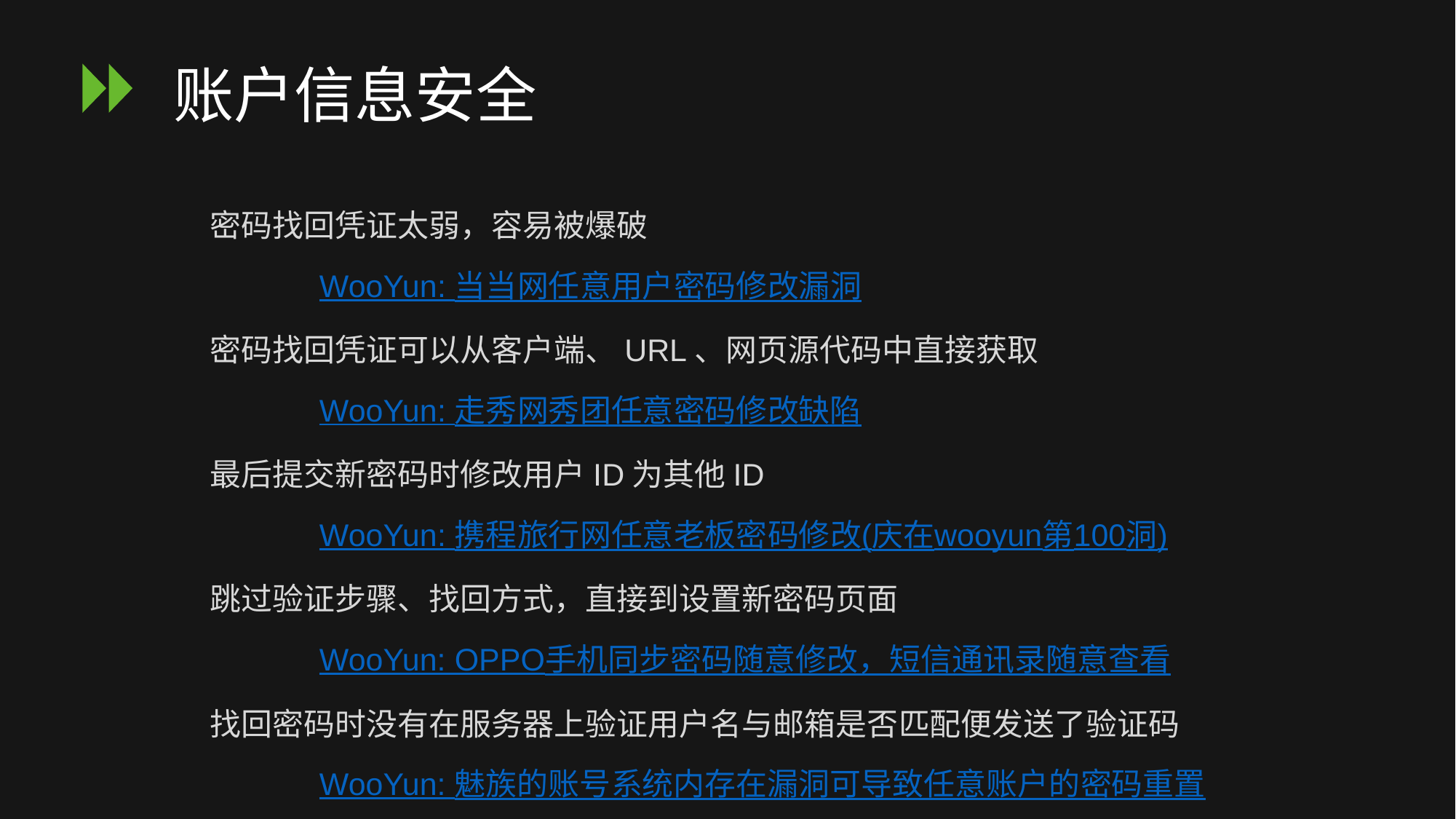

# 账户信息安全
密码找回凭证太弱，容易被爆破
	WooYun: 当当网任意用户密码修改漏洞
密码找回凭证可以从客户端、URL、网页源代码中直接获取
	WooYun: 走秀网秀团任意密码修改缺陷
最后提交新密码时修改用户ID为其他ID
	WooYun: 携程旅行网任意老板密码修改(庆在wooyun第100洞)
跳过验证步骤、找回方式，直接到设置新密码页面
	WooYun: OPPO手机同步密码随意修改，短信通讯录随意查看
找回密码时没有在服务器上验证用户名与邮箱是否匹配便发送了验证码
	WooYun: 魅族的账号系统内存在漏洞可导致任意账户的密码重置